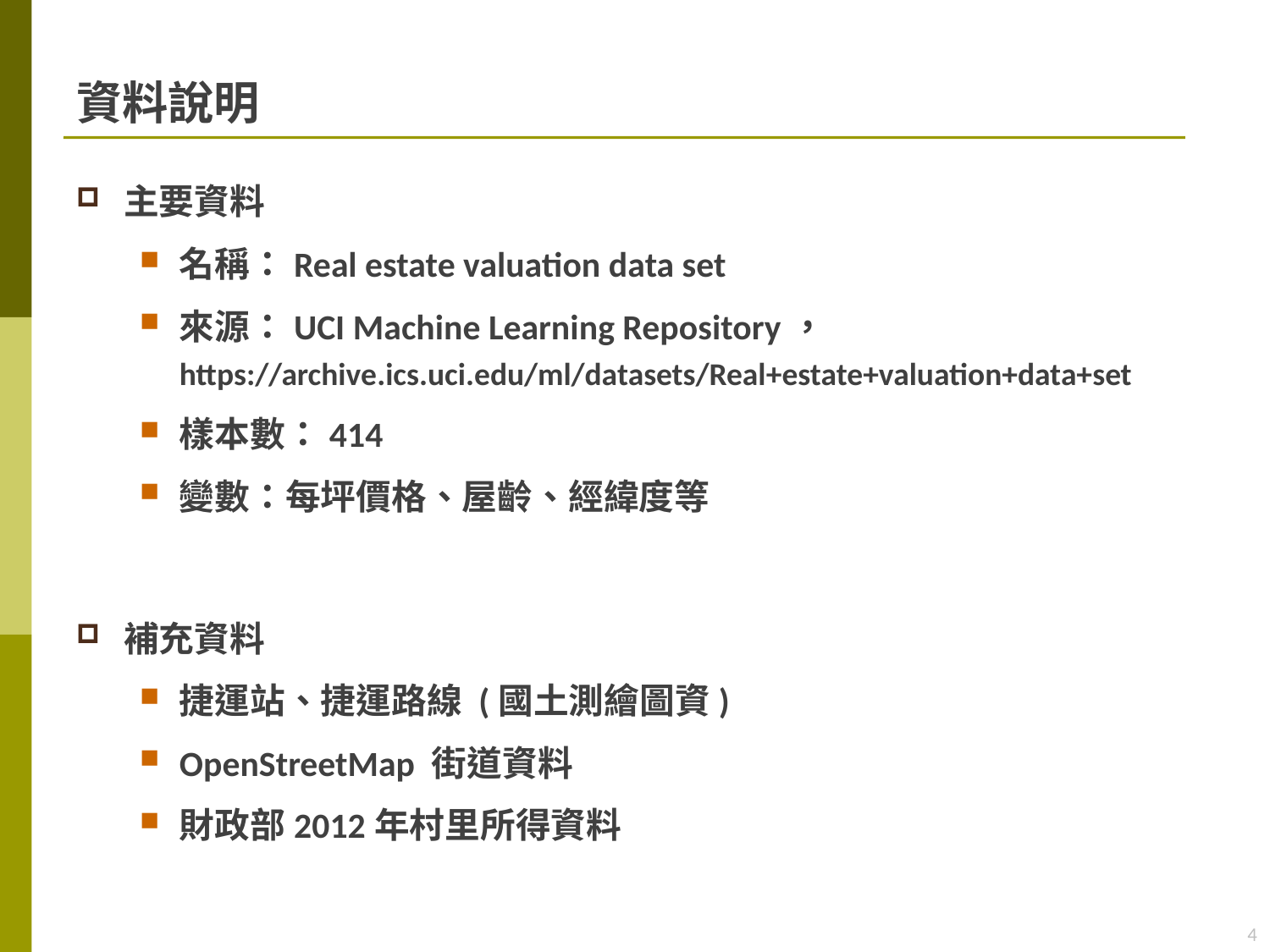

# 資料說明
主要資料
名稱：Real estate valuation data set
來源：UCI Machine Learning Repository，	https://archive.ics.uci.edu/ml/datasets/Real+estate+valuation+data+set
樣本數：414
變數：每坪價格、屋齡、經緯度等

補充資料
捷運站、捷運路線 (國土測繪圖資)
OpenStreetMap 街道資料
財政部2012年村里所得資料
4